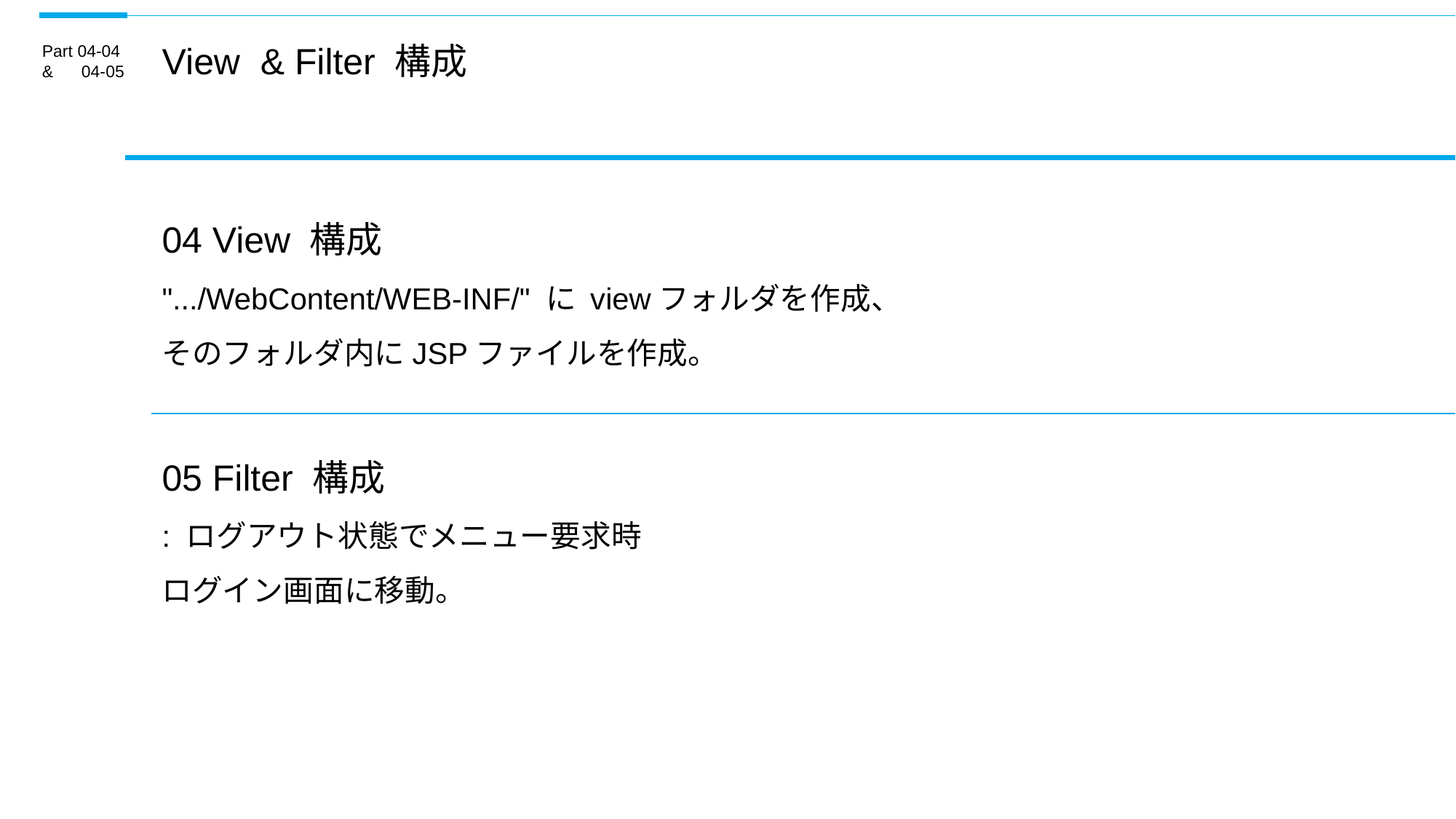

View  & Filter 構成
Part 04-04
&      04-05
04 View 構成
".../WebContent/WEB-INF/" に viewフォルダを作成、
そのフォルダ内にJSPファイルを作成。
05 Filter 構成
: ログアウト状態でメニュー要求時
ログイン画面に移動。